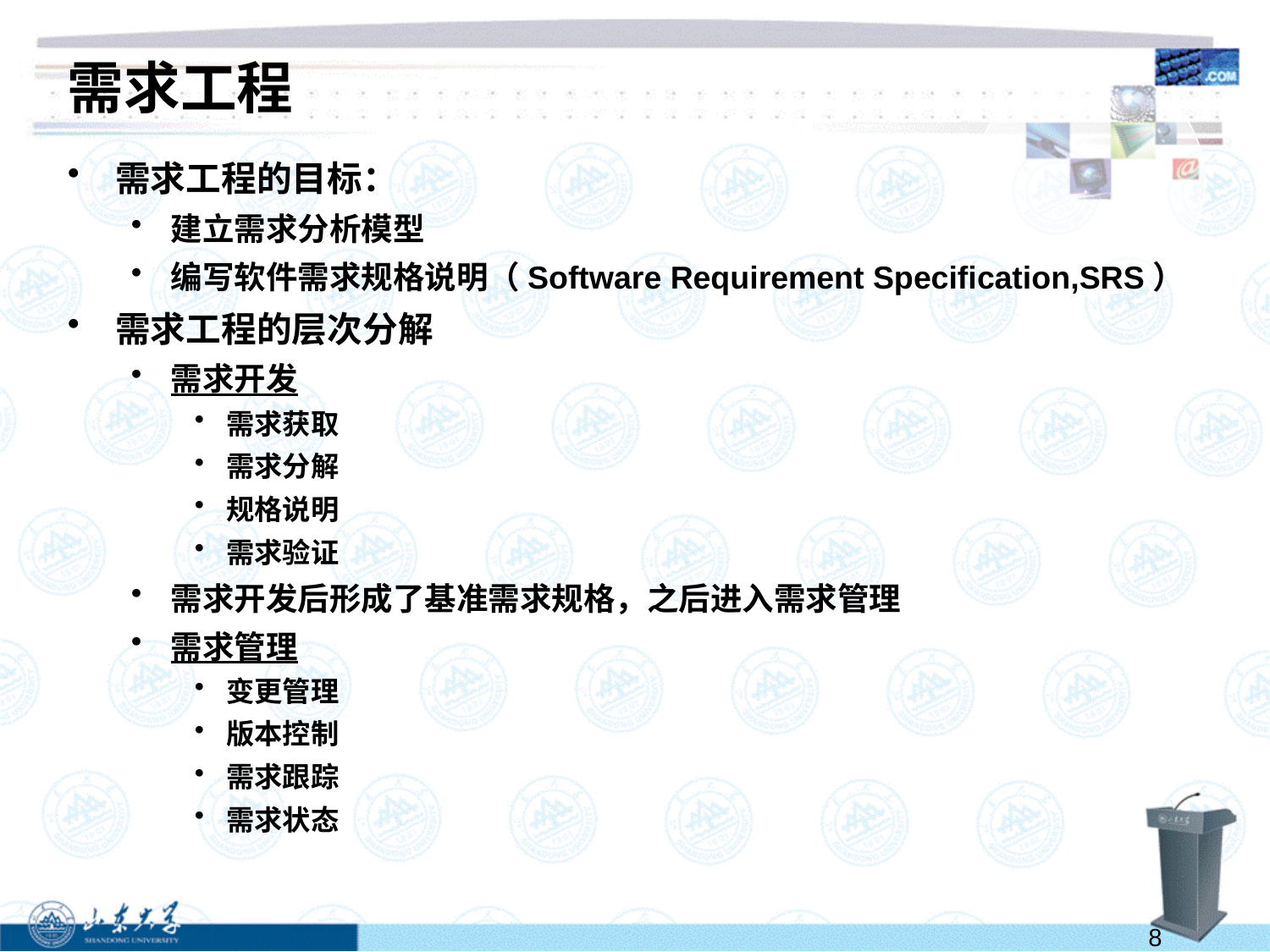

# 需求工程
需求工程的目标：
建立需求分析模型
编写软件需求规格说明（Software Requirement Specification,SRS）
需求工程的层次分解
需求开发
需求获取
需求分解
规格说明
需求验证
需求开发后形成了基准需求规格，之后进入需求管理
需求管理
变更管理
版本控制
需求跟踪
需求状态
8